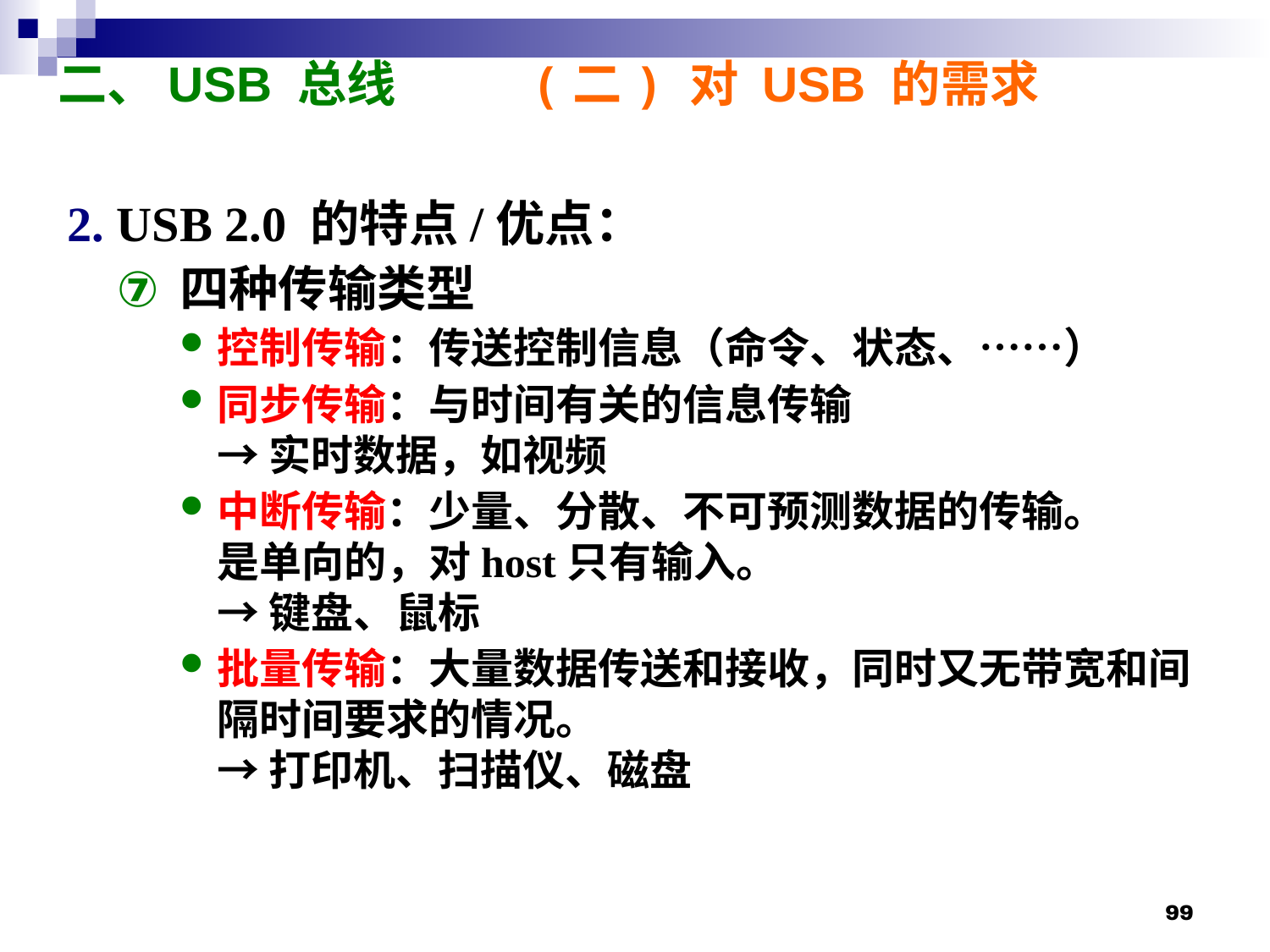

# 二、USB 总线           (二) 对 USB 的需求
USB 2.0 的特点/优点：
四种传输类型
控制传输：传送控制信息（命令、状态、……）
同步传输：与时间有关的信息传输
→ 实时数据，如视频
中断传输：少量、分散、不可预测数据的传输。
是单向的，对host只有输入。
→ 键盘、鼠标
批量传输：大量数据传送和接收，同时又无带宽和间隔时间要求的情况。
→ 打印机、扫描仪、磁盘
99